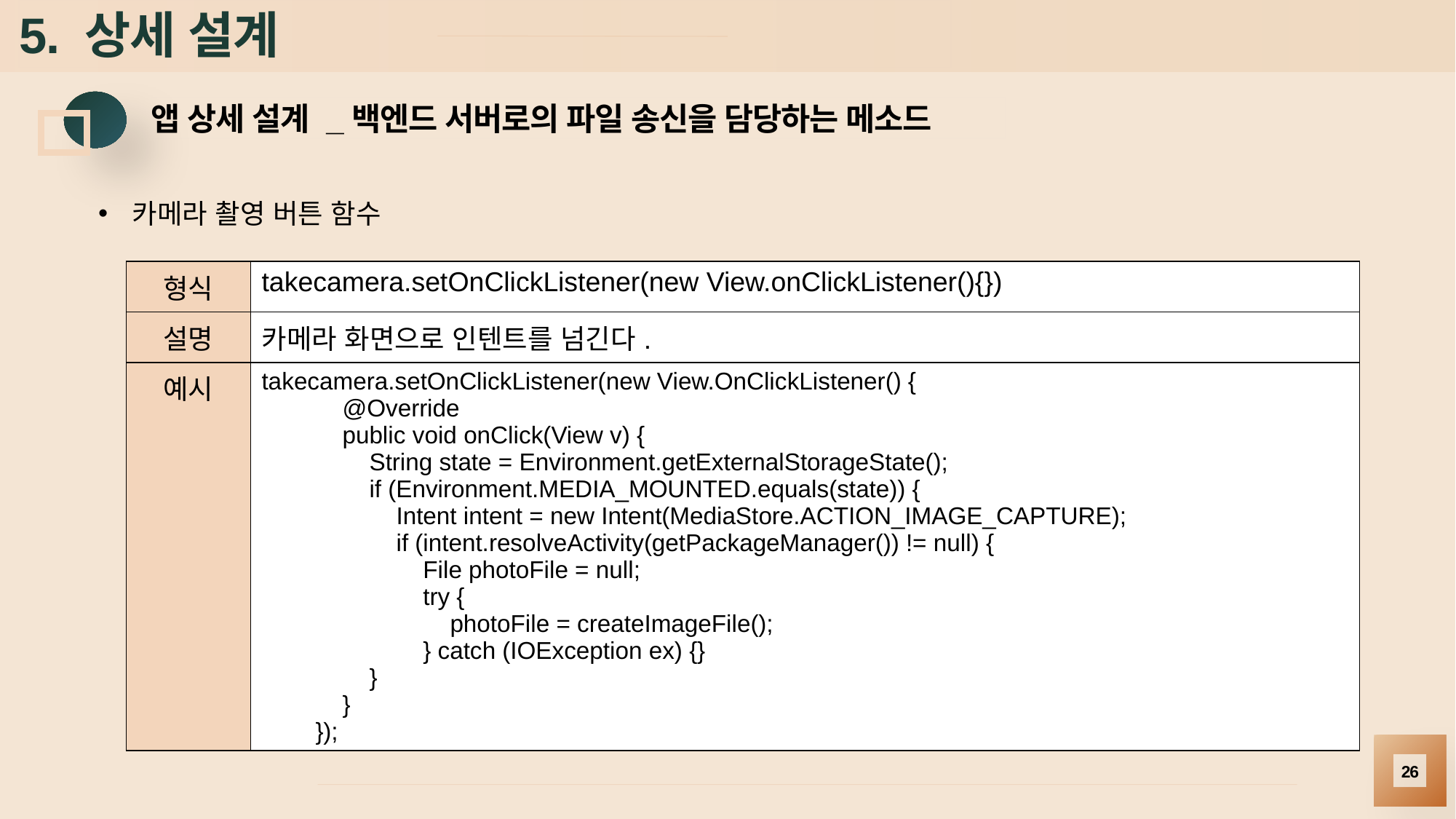

# 5. 상세 설계

앱 상세 설계 _백엔드 서버로의 파일 송신을 담당하는 메소드

카메라 촬영 버튼 함수
| 형식 | takecamera.setOnClickListener(new View.onClickListener(){}) |
| --- | --- |
| 설명 | 카메라 화면으로 인텐트를 넘긴다. |
| 예시 | takecamera.setOnClickListener(new View.OnClickListener() { @Override public void onClick(View v) { String state = Environment.getExternalStorageState(); if (Environment.MEDIA\_MOUNTED.equals(state)) { Intent intent = new Intent(MediaStore.ACTION\_IMAGE\_CAPTURE); if (intent.resolveActivity(getPackageManager()) != null) { File photoFile = null; try { photoFile = createImageFile(); } catch (IOException ex) {} } } }); |
26